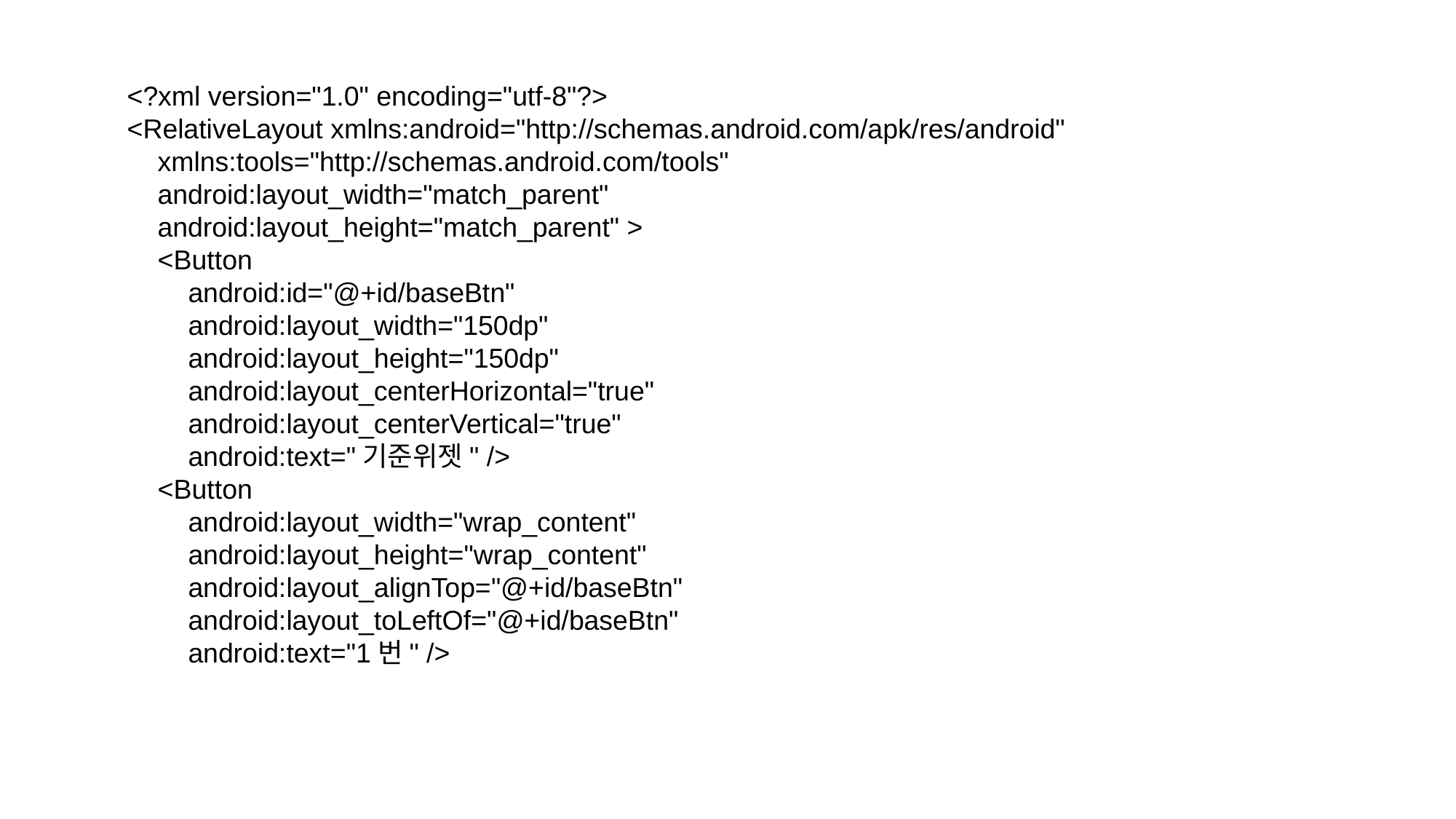

<?xml version="1.0" encoding="utf-8"?>
<RelativeLayout xmlns:android="http://schemas.android.com/apk/res/android"
    xmlns:tools="http://schemas.android.com/tools"
    android:layout_width="match_parent"
    android:layout_height="match_parent" >
    <Button
        android:id="@+id/baseBtn"
        android:layout_width="150dp"
        android:layout_height="150dp"
        android:layout_centerHorizontal="true"
        android:layout_centerVertical="true"
        android:text="기준위젯" />
    <Button
        android:layout_width="wrap_content"
        android:layout_height="wrap_content"
        android:layout_alignTop="@+id/baseBtn"
        android:layout_toLeftOf="@+id/baseBtn"
        android:text="1번" />